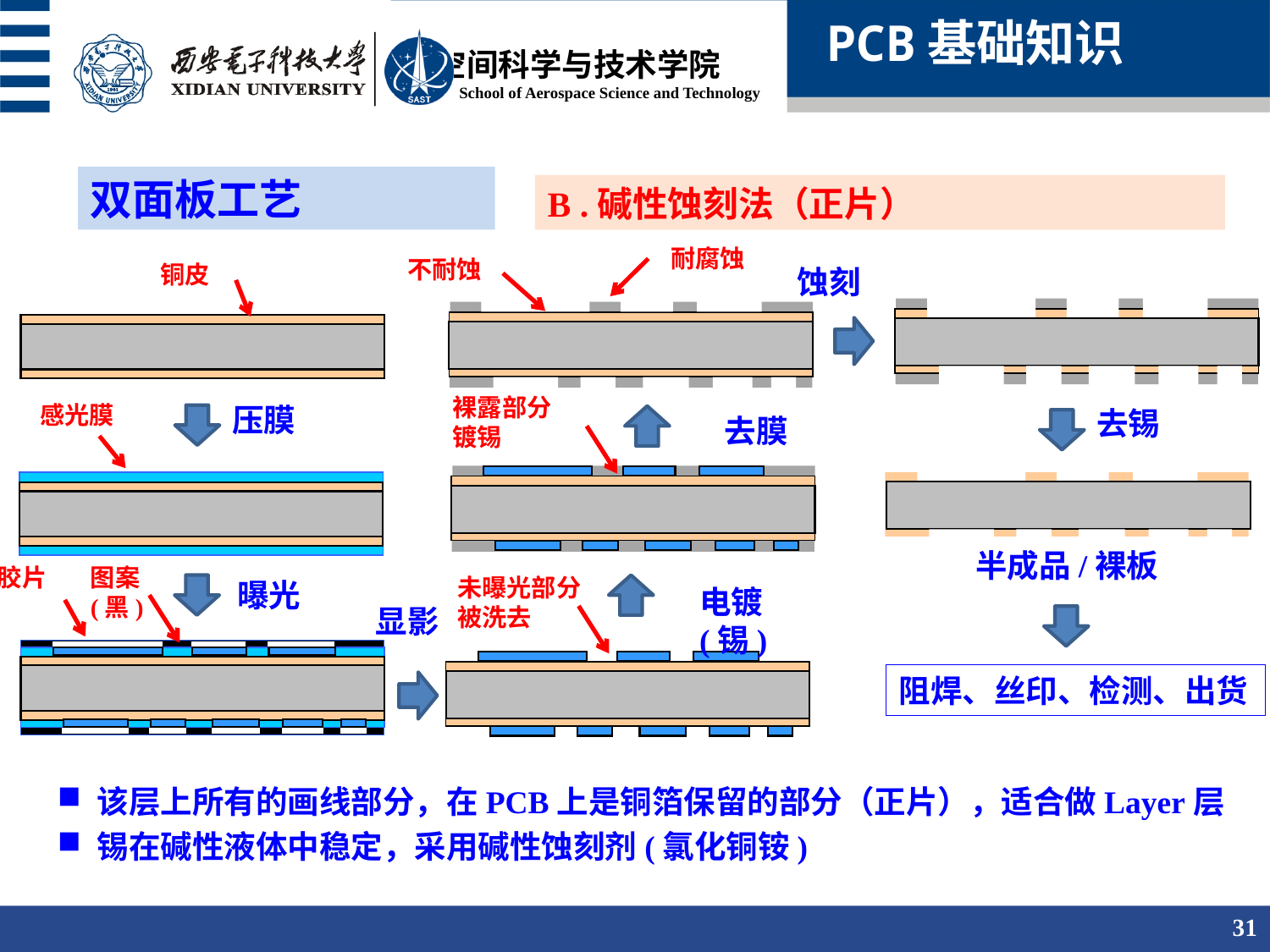

PCB基础知识
双面板工艺
B .碱性蚀刻法（正片）
耐腐蚀
不耐蚀
铜皮
蚀刻

裸露部分
镀锡
感光膜
压膜
去锡
去膜

半成品/裸板
胶片
图案(黑)
未曝光部分
被洗去
曝光

电镀(锡)
显影

阻焊、丝印、检测、出货

该层上所有的画线部分，在PCB上是铜箔保留的部分（正片），适合做Layer层
锡在碱性液体中稳定，采用碱性蚀刻剂(氯化铜铵)